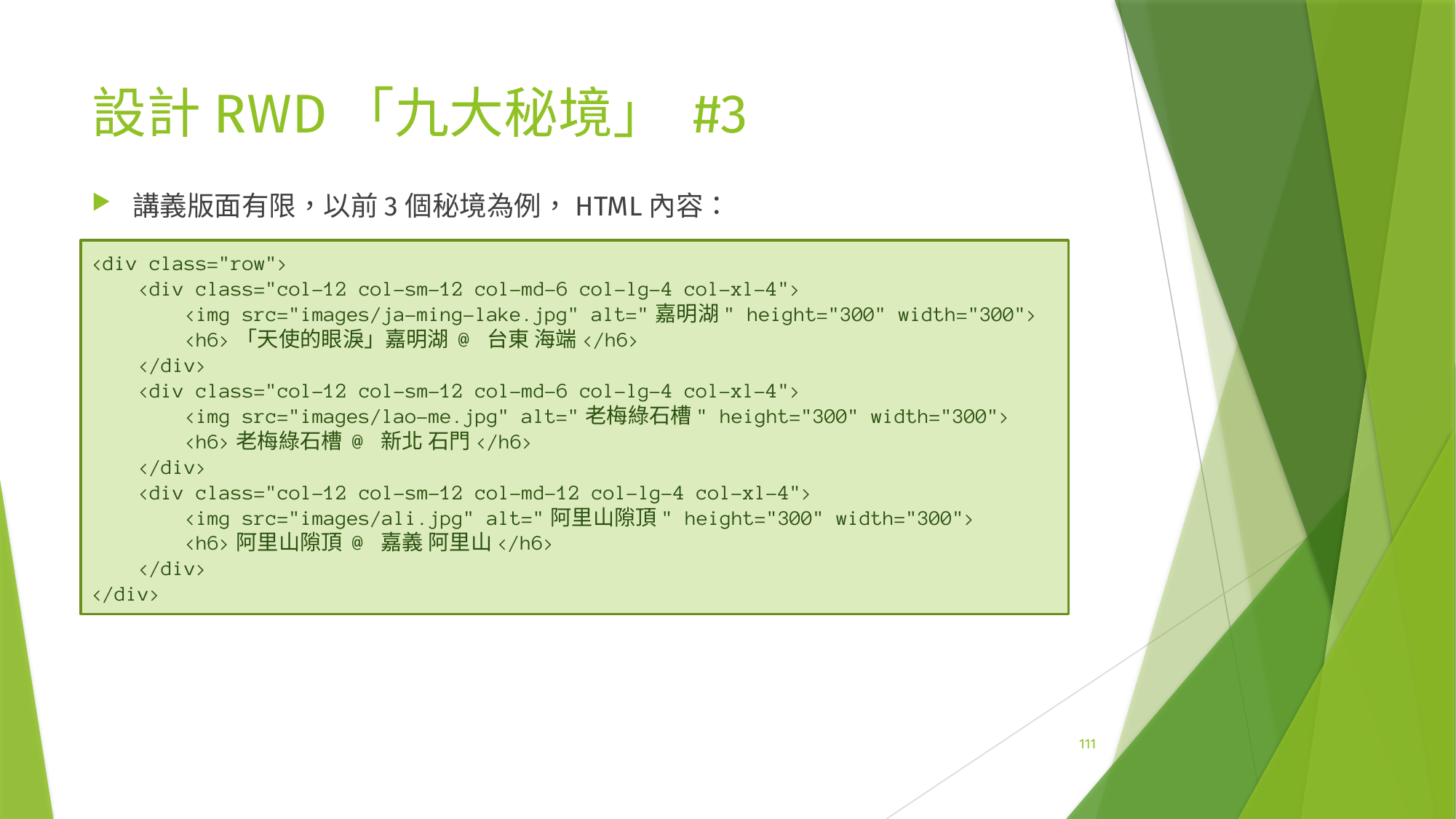

# 設計RWD「九大秘境」 #3
講義版面有限，以前3個秘境為例，HTML內容：
<div class="row">
    <div class="col-12 col-sm-12 col-md-6 col-lg-4 col-xl-4">
        <img src="images/ja-ming-lake.jpg" alt="嘉明湖" height="300" width="300">
        <h6>「天使的眼淚」嘉明湖 @ 台東 海端</h6>
    </div>
    <div class="col-12 col-sm-12 col-md-6 col-lg-4 col-xl-4">
        <img src="images/lao-me.jpg" alt="老梅綠石槽" height="300" width="300">
        <h6>老梅綠石槽 @ 新北 石門</h6>
    </div>
    <div class="col-12 col-sm-12 col-md-12 col-lg-4 col-xl-4">
        <img src="images/ali.jpg" alt="阿里山隙頂" height="300" width="300">
        <h6>阿里山隙頂 @ 嘉義 阿里山</h6>
    </div>
</div>
111